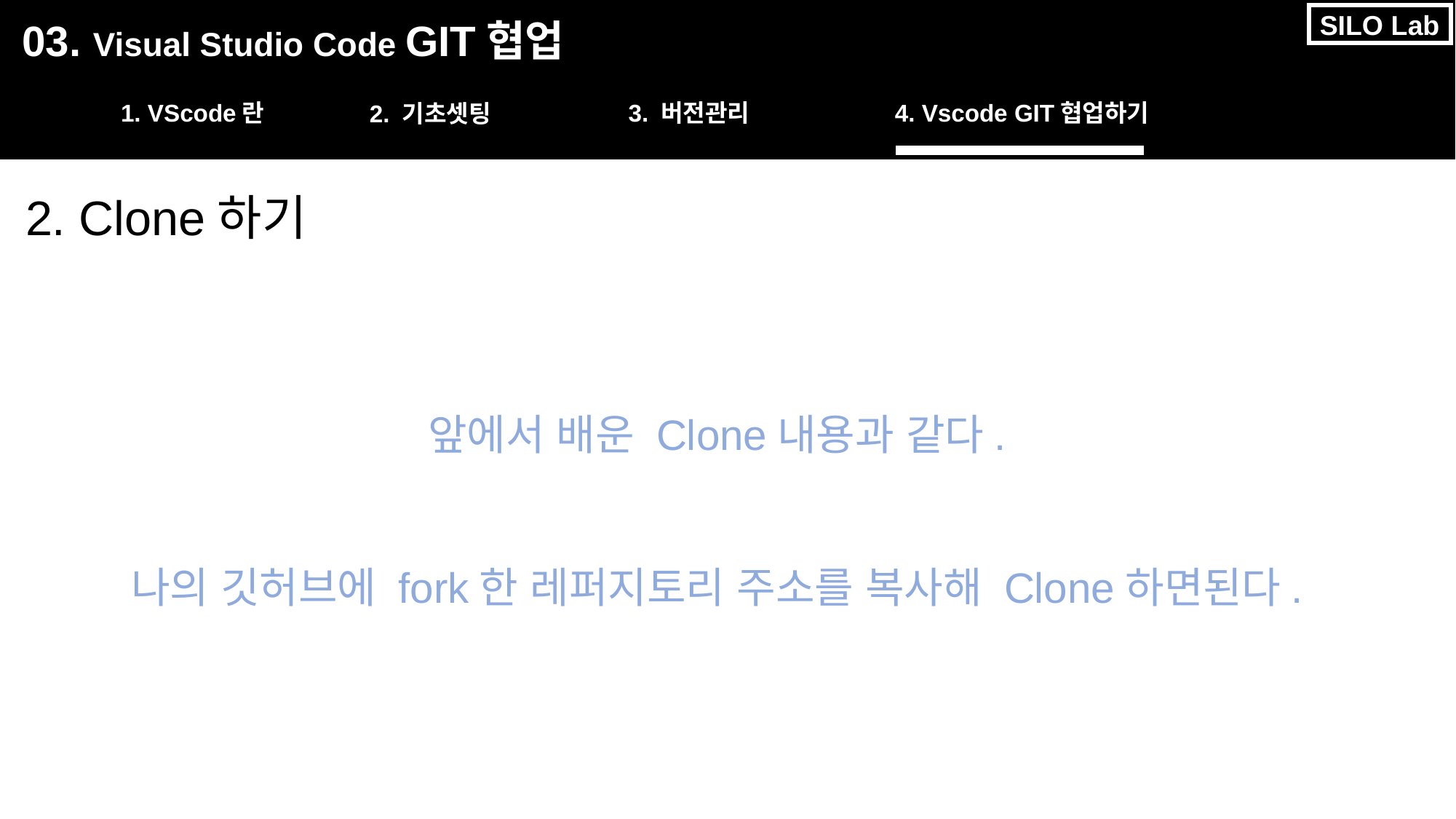

SILO Lab
03. Visual Studio Code GIT협업
1. VScode란
3. 버전관리
4. Vscode GIT협업하기
2. 기초셋팅
2. Clone하기
앞에서 배운 Clone내용과 같다.

나의 깃허브에 fork한 레퍼지토리 주소를 복사해 Clone하면된다.